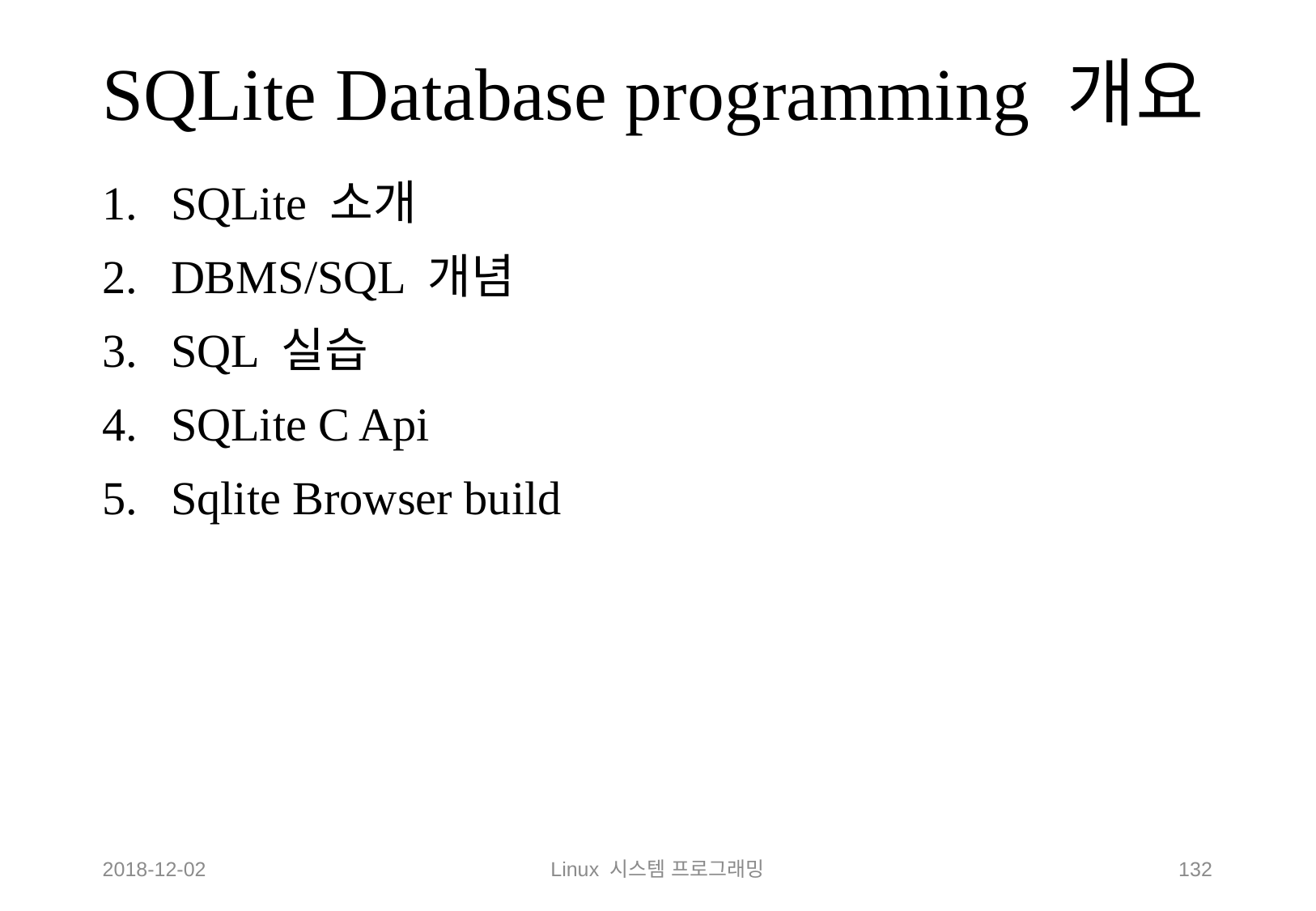

# SQLite Database programming 개요
SQLite 소개
DBMS/SQL 개념
SQL 실습
SQLite C Api
Sqlite Browser build

2018-12-02
Linux 시스템 프로그래밍
132